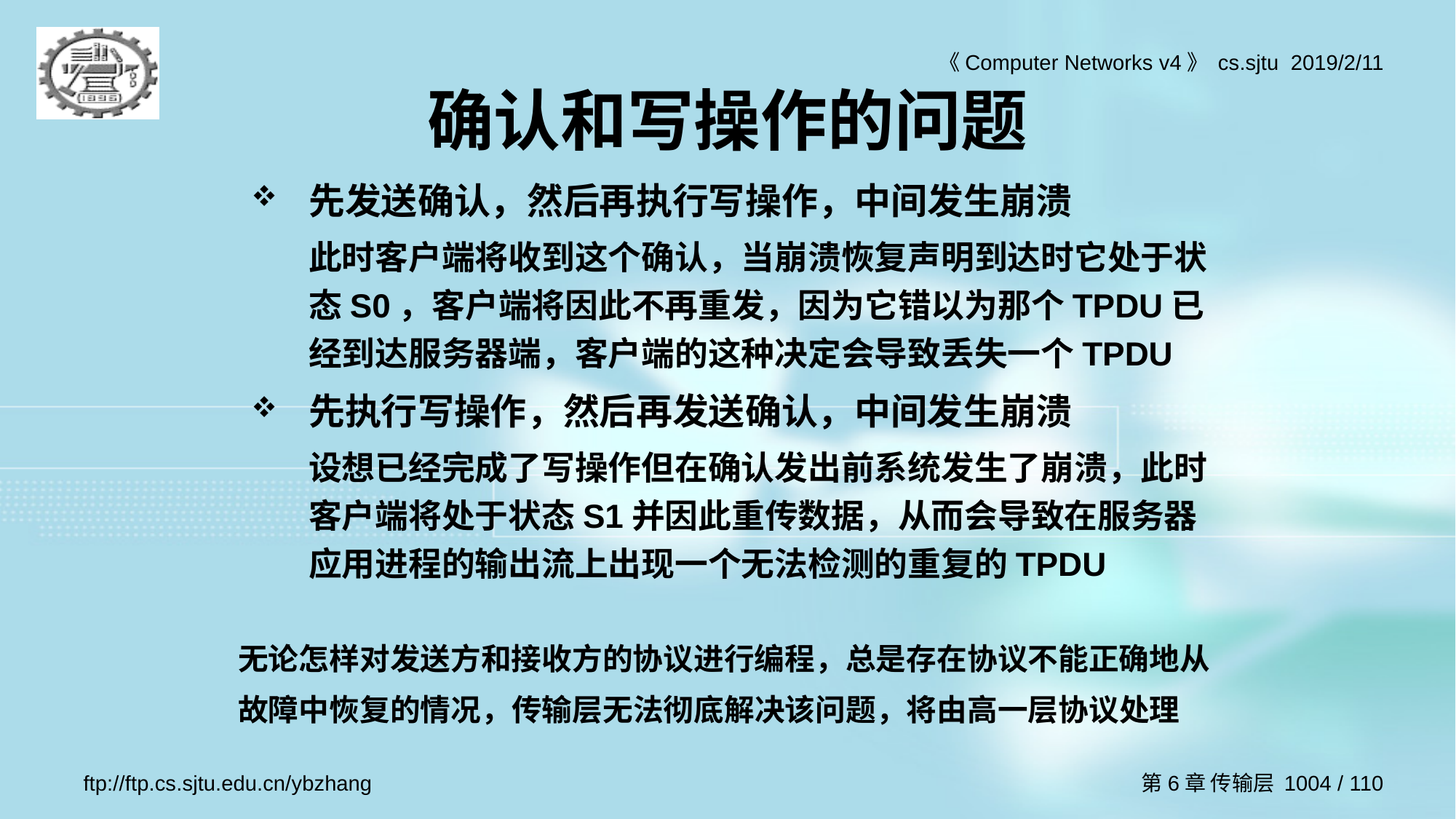

# 确认和写操作的问题
先发送确认，然后再执行写操作，中间发生崩溃
	此时客户端将收到这个确认，当崩溃恢复声明到达时它处于状态S0，客户端将因此不再重发，因为它错以为那个TPDU已经到达服务器端，客户端的这种决定会导致丢失一个TPDU
先执行写操作，然后再发送确认，中间发生崩溃
	设想已经完成了写操作但在确认发出前系统发生了崩溃，此时客户端将处于状态S1并因此重传数据，从而会导致在服务器应用进程的输出流上出现一个无法检测的重复的TPDU
无论怎样对发送方和接收方的协议进行编程，总是存在协议不能正确地从故障中恢复的情况，传输层无法彻底解决该问题，将由高一层协议处理